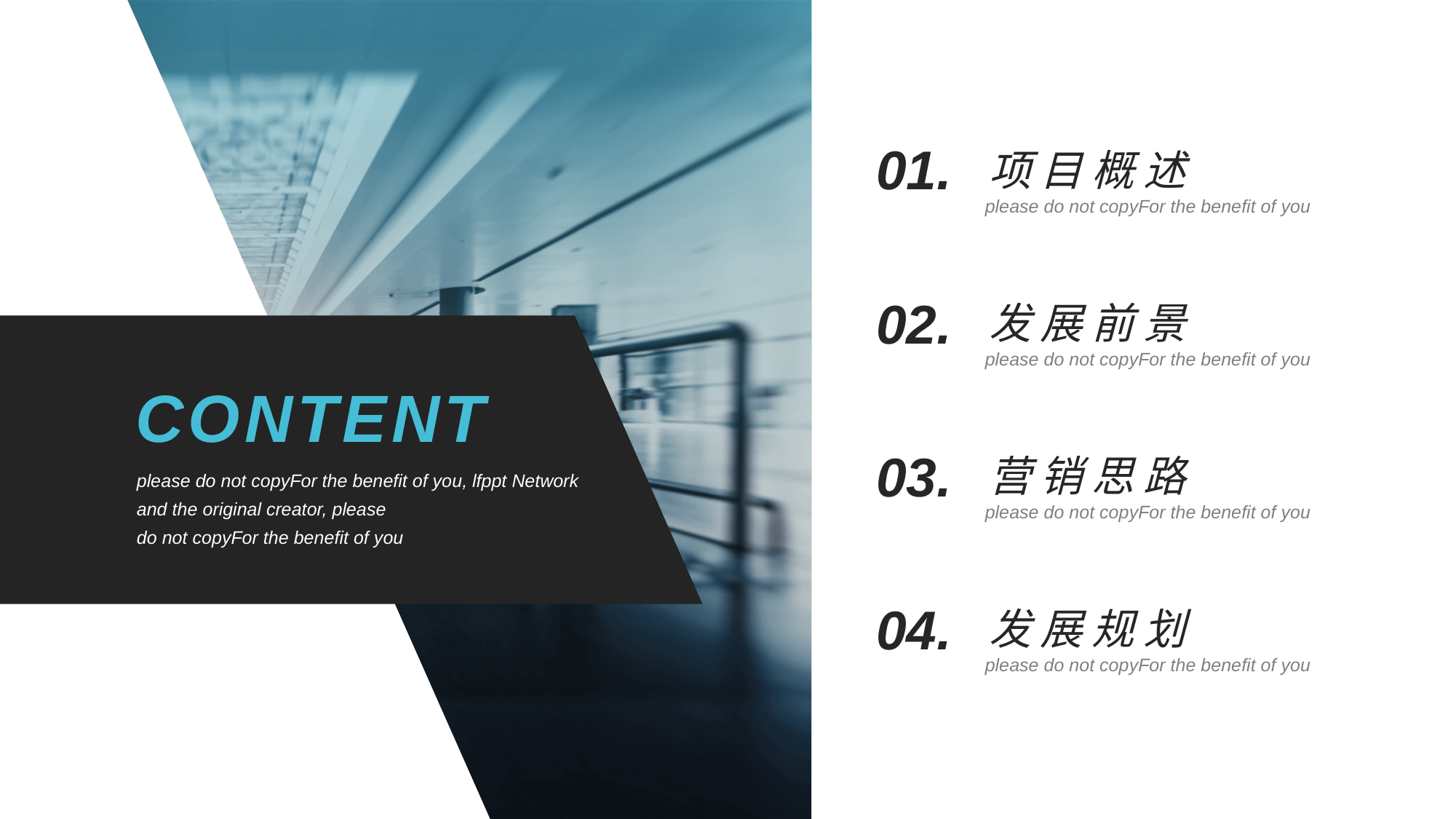

01.
项目概述
please do not copyFor the benefit of you
02.
发展前景
please do not copyFor the benefit of you

CONTENT
03.
营销思路
please do not copyFor the benefit of you
please do not copyFor the benefit of you, lfppt Network and the original creator, please
do not copyFor the benefit of you
04.
发展规划
please do not copyFor the benefit of you